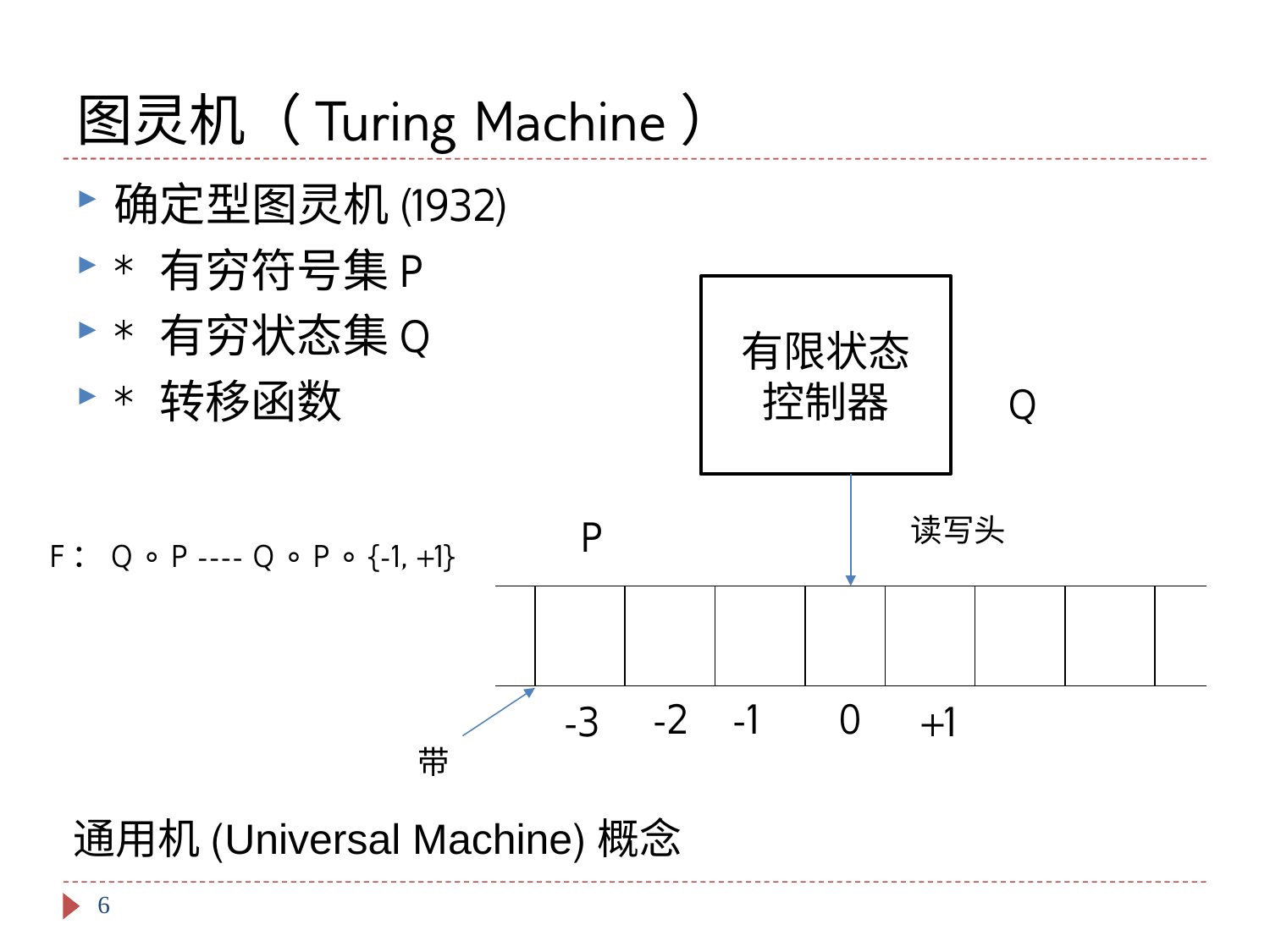

# 图灵机（Turing Machine）
确定型图灵机(1932)
* 有穷符号集P
* 有穷状态集Q
* 转移函数

有限状态
控制器
Q
P
读写头
F：Q ∘ P ---- Q ∘ P ∘ {-1, +1}
-2
-1
0
-3
+1
带
通用机(Universal Machine)概念
6